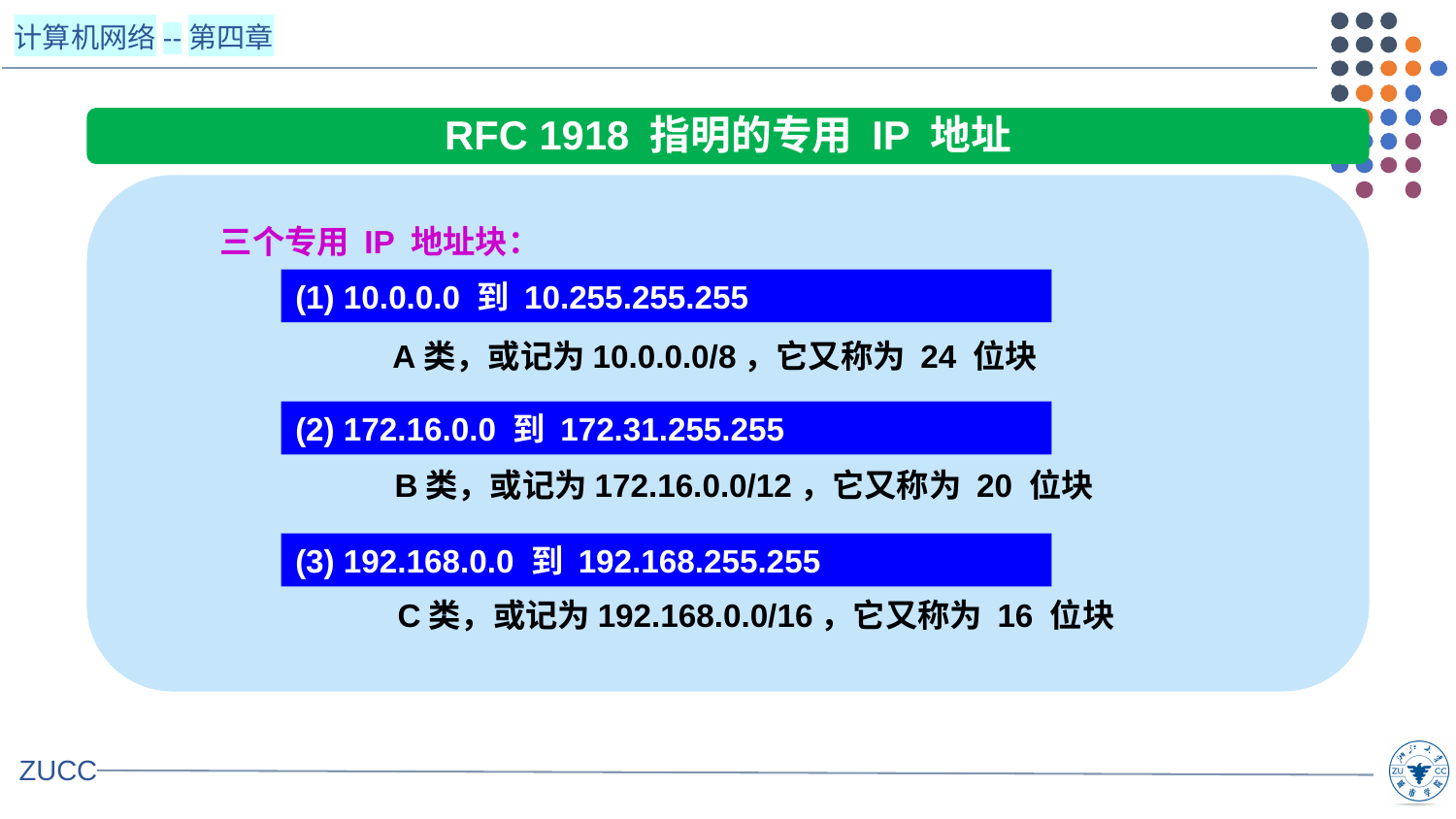

RFC 1918 指明的专用 IP 地址

三个专用 IP 地址块：
(1) 10.0.0.0 到 10.255.255.255
A类，或记为10.0.0.0/8，它又称为 24 位块
(2) 172.16.0.0 到 172.31.255.255
B类，或记为172.16.0.0/12，它又称为 20 位块
(3) 192.168.0.0 到 192.168.255.255
C类，或记为192.168.0.0/16，它又称为 16 位块